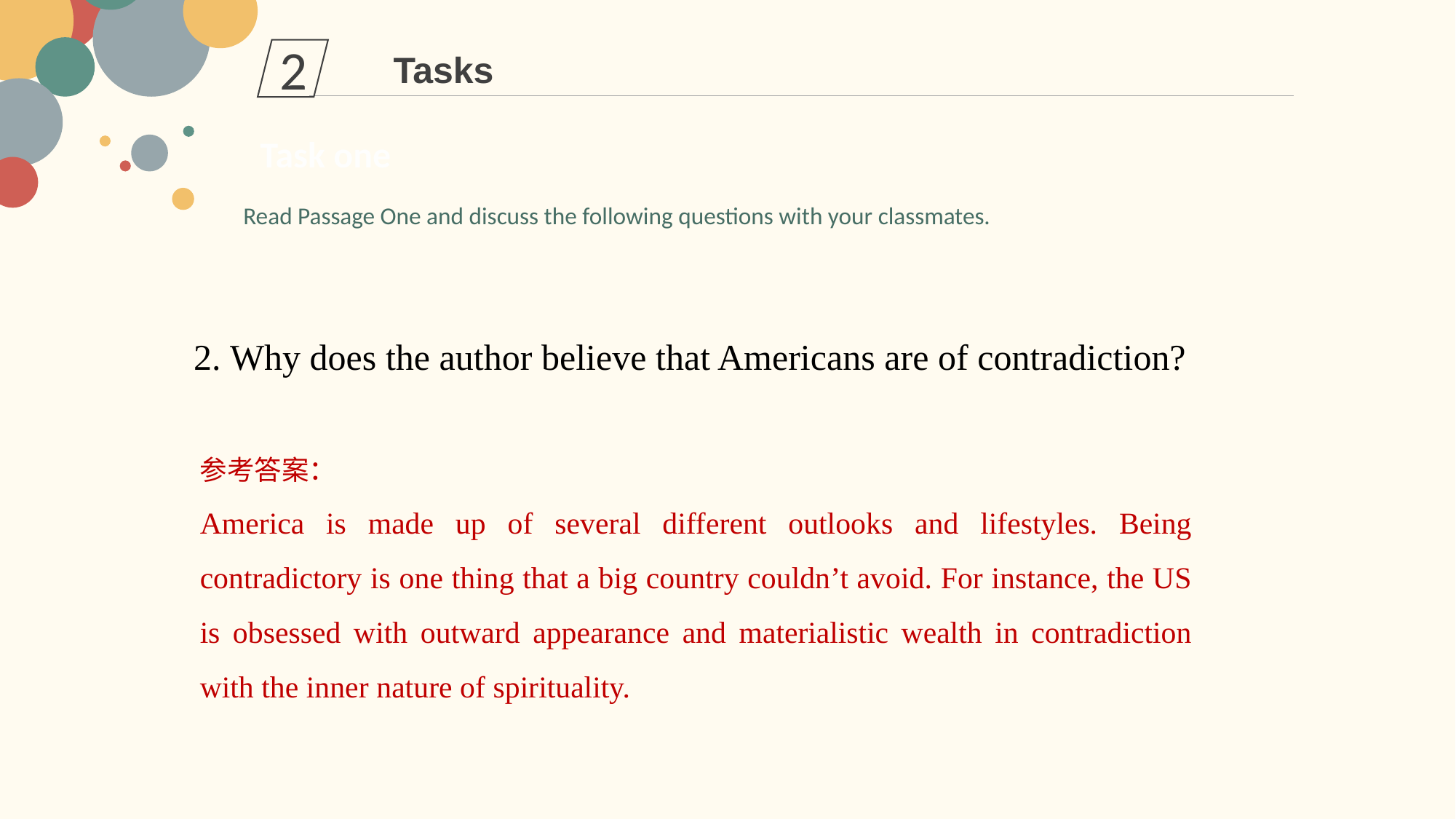

2
Tasks
Task one
Read Passage One and discuss the following questions with your classmates.
2. Why does the author believe that Americans are of contradiction?
参考答案：
America is made up of several different outlooks and lifestyles. Being contradictory is one thing that a big country couldn’t avoid. For instance, the US is obsessed with outward appearance and materialistic wealth in contradiction with the inner nature of spirituality.